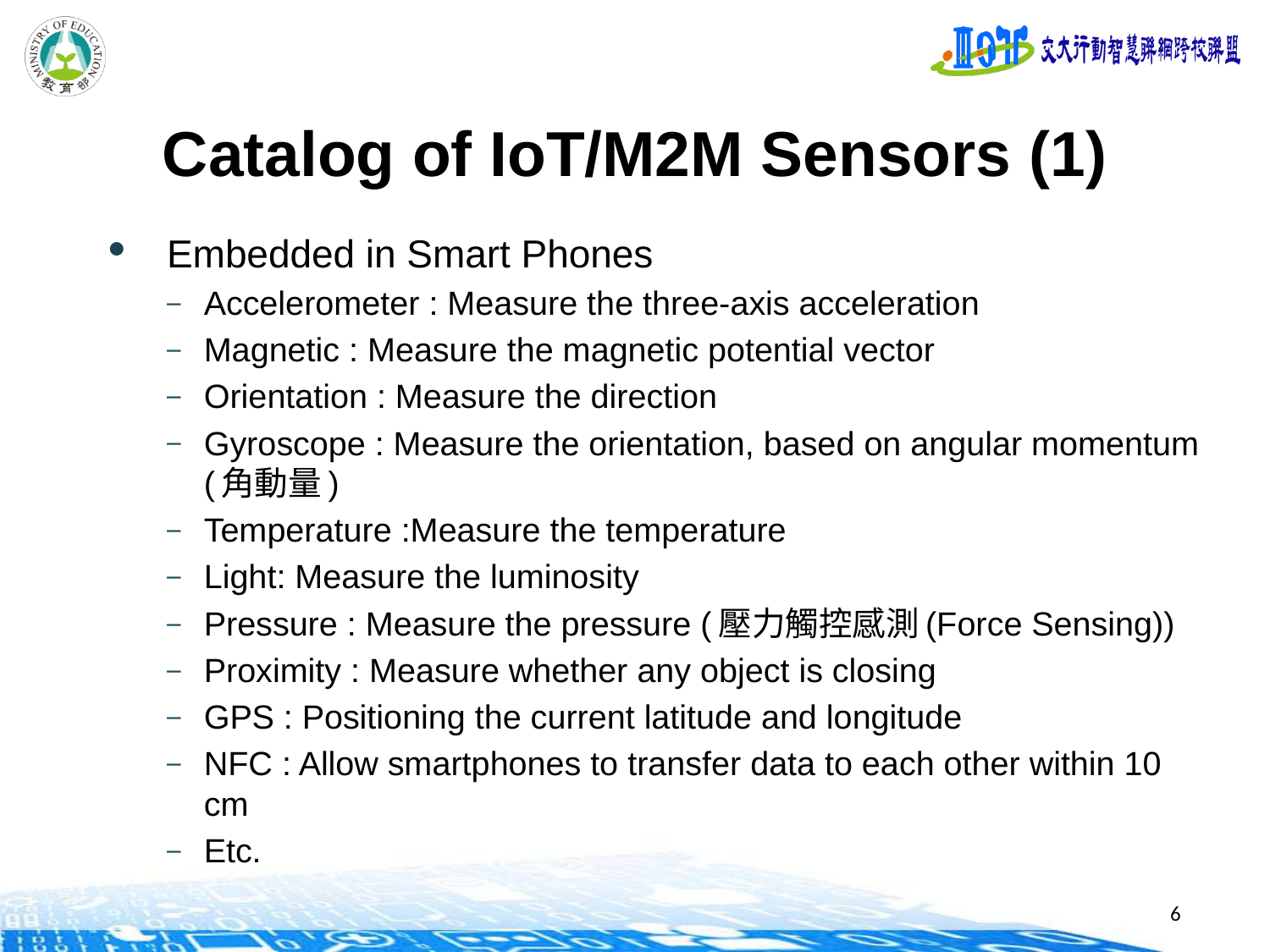

# Catalog of IoT/M2M Sensors (1)
Embedded in Smart Phones
Accelerometer : Measure the three-axis acceleration
Magnetic : Measure the magnetic potential vector
Orientation : Measure the direction
Gyroscope : Measure the orientation, based on angular momentum (角動量)
Temperature :Measure the temperature
Light: Measure the luminosity
Pressure : Measure the pressure (壓力觸控感測(Force Sensing))
Proximity : Measure whether any object is closing
GPS : Positioning the current latitude and longitude
NFC : Allow smartphones to transfer data to each other within 10 cm
Etc.
6